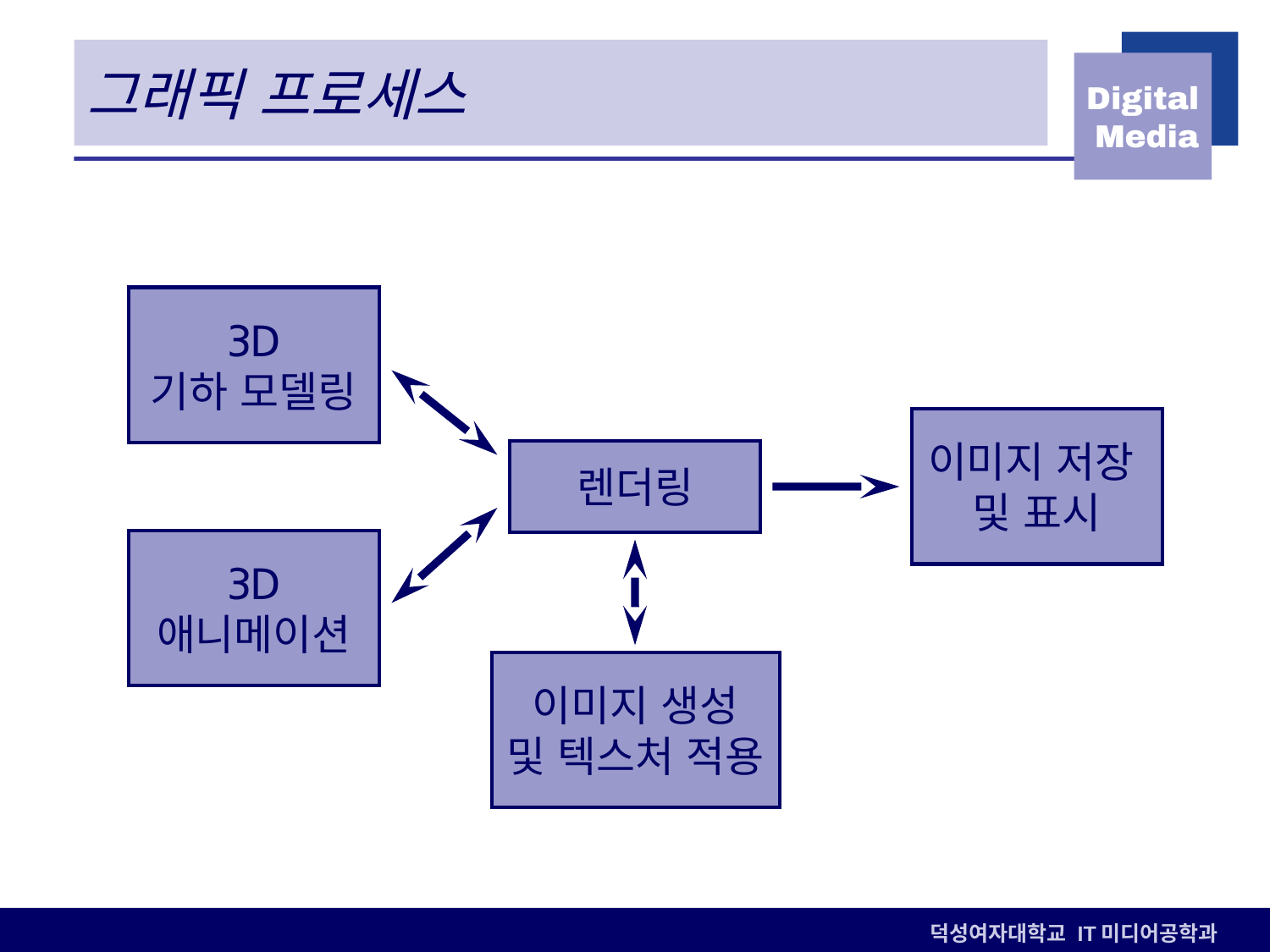

# 그래픽 프로세스
3D
기하 모델링

이미지 저장
및 표시
렌더링

3D
애니메이션

이미지 생성
및 텍스처 적용